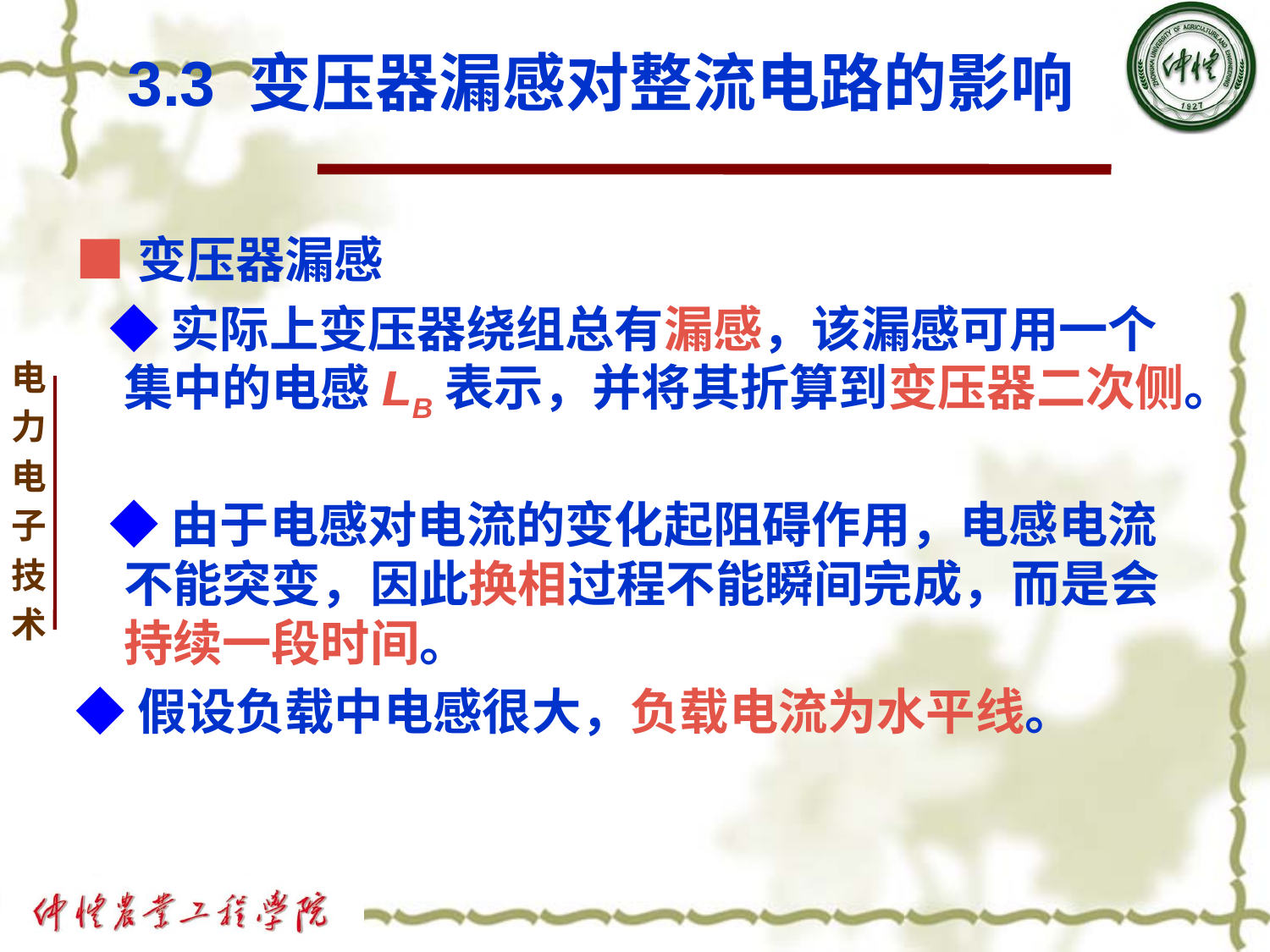

# 3.3 变压器漏感对整流电路的影响
■变压器漏感
   ◆实际上变压器绕组总有漏感，该漏感可用一个集中的电感LB表示，并将其折算到变压器二次侧。
   ◆由于电感对电流的变化起阻碍作用，电感电流不能突变，因此换相过程不能瞬间完成，而是会持续一段时间。
◆假设负载中电感很大，负载电流为水平线。